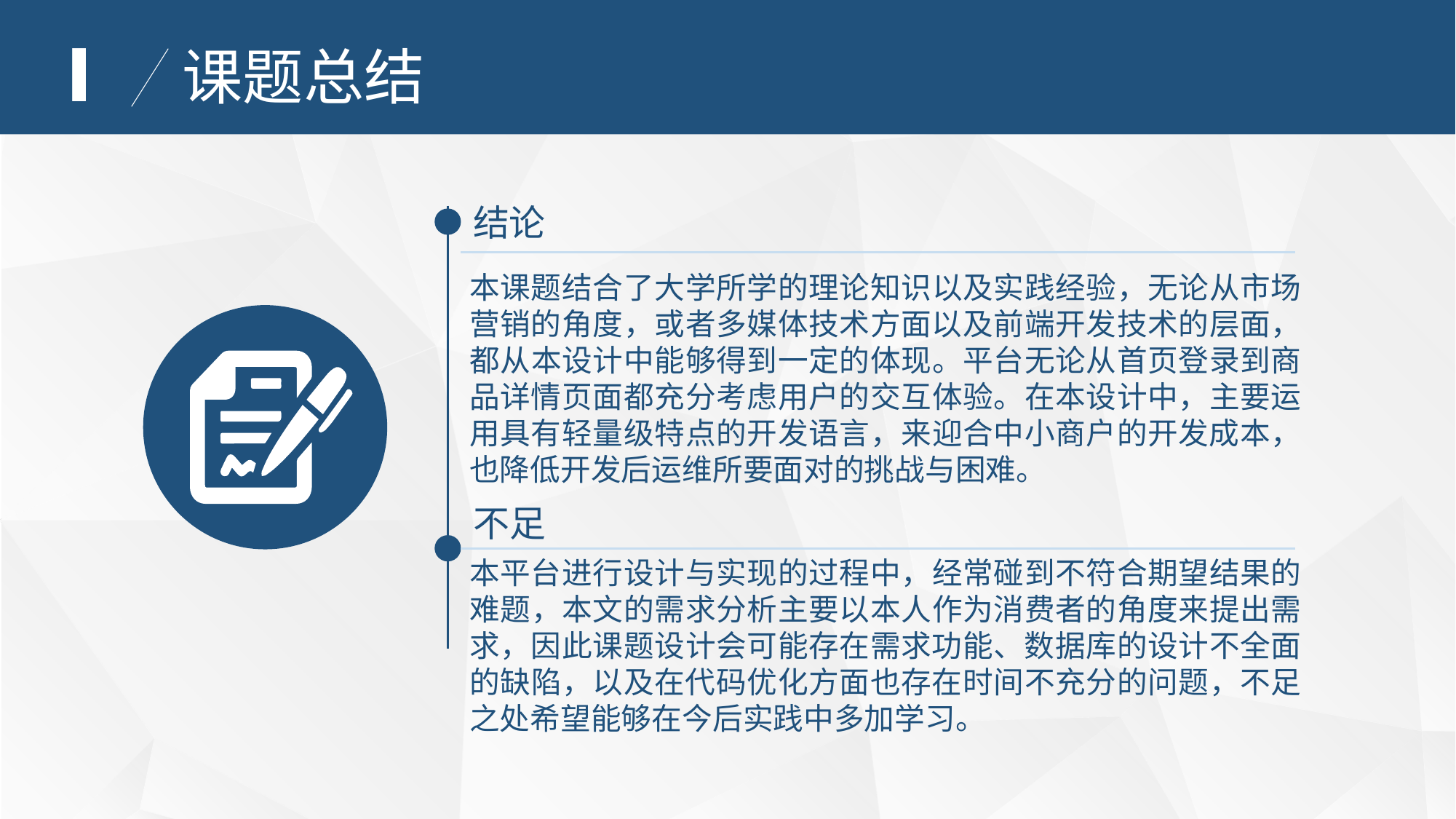

Ⅰ
课题总结
结论

本课题结合了大学所学的理论知识以及实践经验，无论从市场营销的角度，或者多媒体技术方面以及前端开发技术的层面，都从本设计中能够得到一定的体现。平台无论从首页登录到商品详情页面都充分考虑用户的交互体验。在本设计中，主要运用具有轻量级特点的开发语言，来迎合中小商户的开发成本，也降低开发后运维所要面对的挑战与困难。

不足
本平台进行设计与实现的过程中，经常碰到不符合期望结果的难题，本文的需求分析主要以本人作为消费者的角度来提出需求，因此课题设计会可能存在需求功能、数据库的设计不全面的缺陷，以及在代码优化方面也存在时间不充分的问题，不足之处希望能够在今后实践中多加学习。